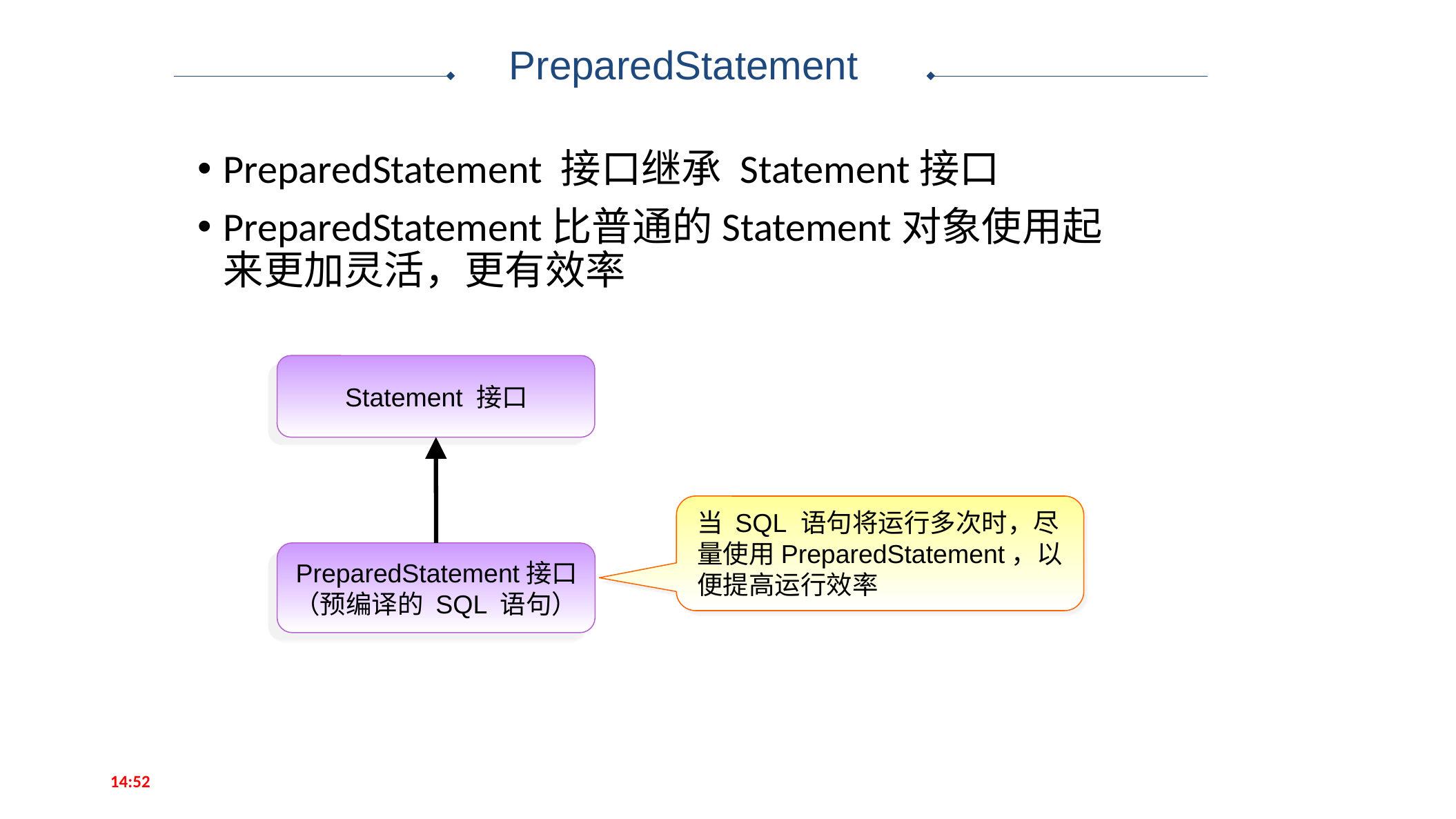

PreparedStatement
PreparedStatement 接口继承 Statement接口
PreparedStatement比普通的Statement对象使用起来更加灵活，更有效率
 Statement 接口
当 SQL 语句将运行多次时，尽量使用PreparedStatement，以便提高运行效率
 PreparedStatement接口
（预编译的 SQL 语句）
14:52